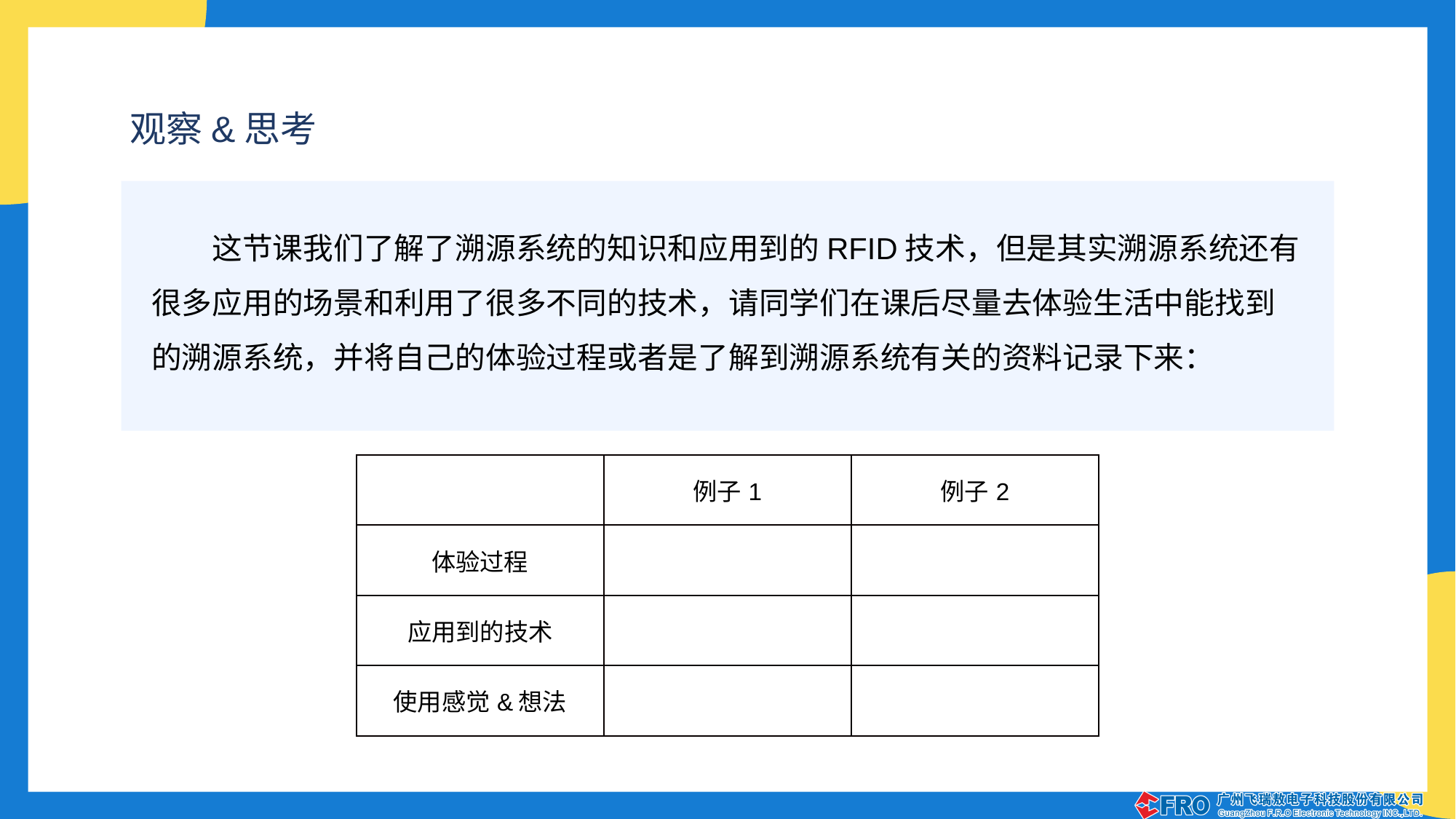

观察&思考
这节课我们了解了溯源系统的知识和应用到的RFID技术，但是其实溯源系统还有很多应用的场景和利用了很多不同的技术，请同学们在课后尽量去体验生活中能找到的溯源系统，并将自己的体验过程或者是了解到溯源系统有关的资料记录下来：
|  | 例子1 | 例子2 |
| --- | --- | --- |
| 体验过程 |  |  |
| 应用到的技术 |  |  |
| 使用感觉&想法 |  |  |